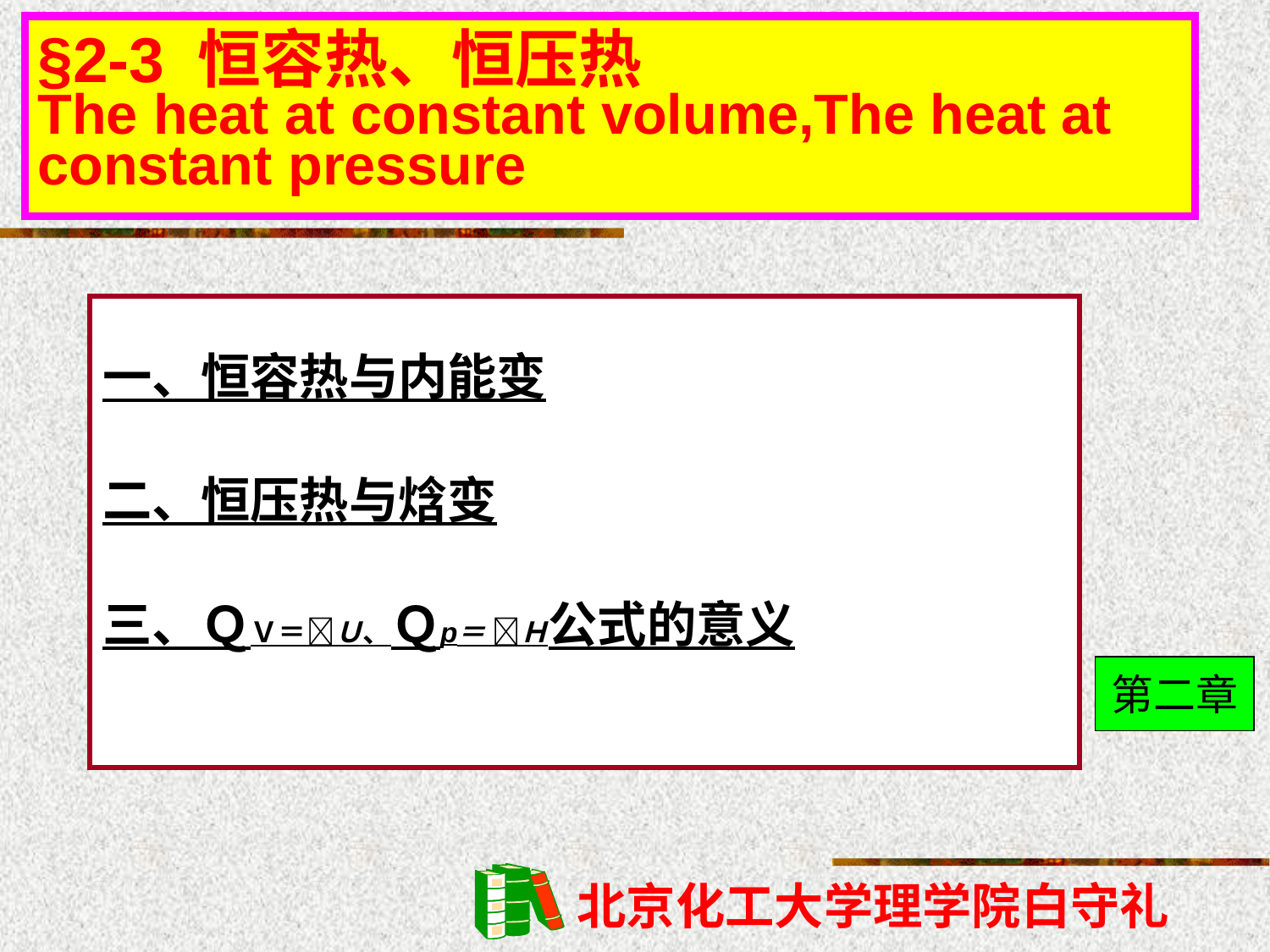

# §2-3 恒容热、恒压热 The heat at constant volume,The heat at constant pressure
一、恒容热与内能变
二、恒压热与焓变
三、ＱＶ＝ΔＵ、Ｑp＝ ΔＨ公式的意义
第二章